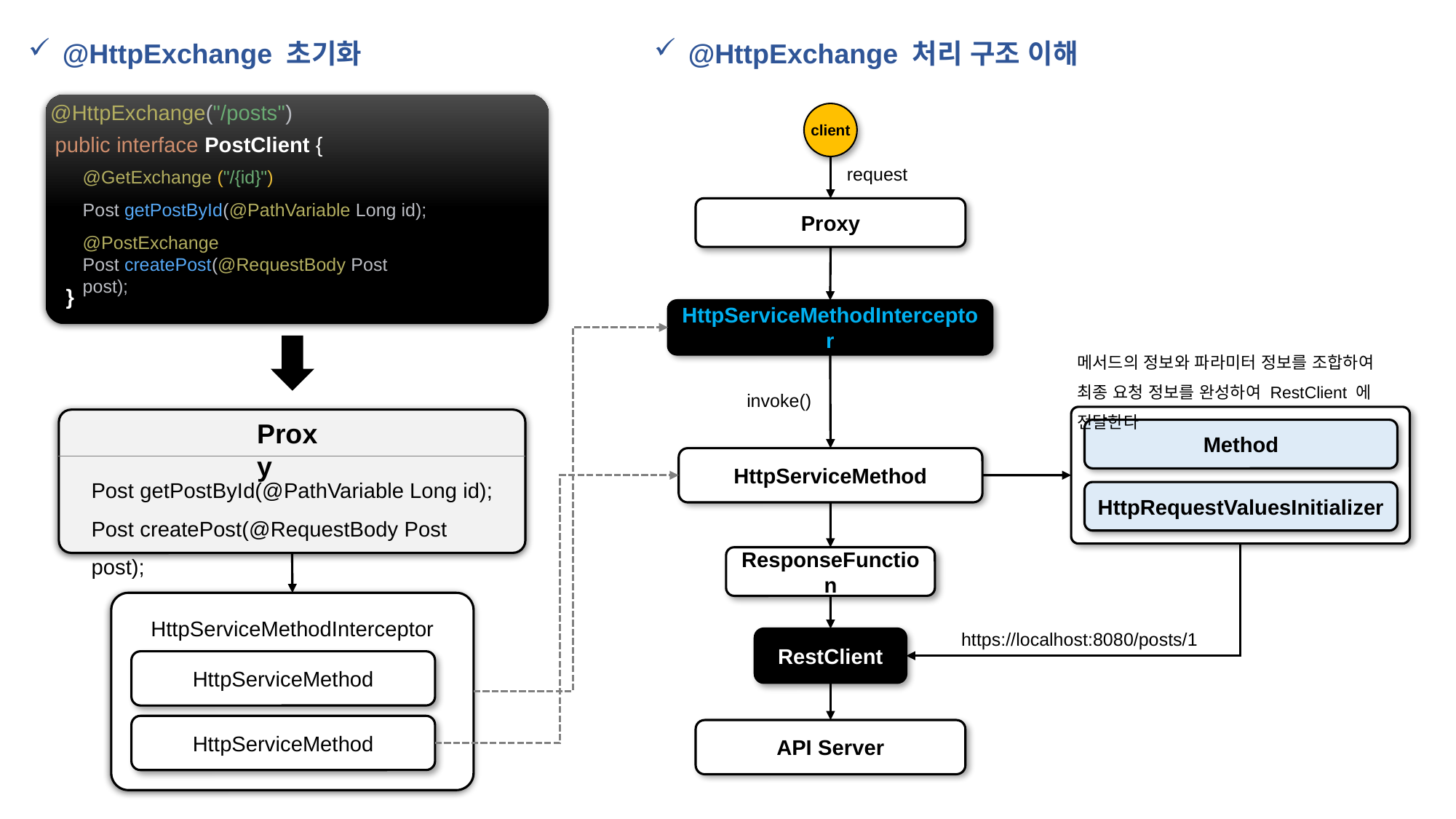

@HttpExchange 초기화
@HttpExchange 처리 구조 이해
@HttpExchange("/posts")

client
public interface PostClient {
request
@GetExchange ("/{id}")
Post getPostById(@PathVariable Long id);
Proxy
@PostExchange
Post createPost(@RequestBody Post post);
}
HttpServiceMethodInterceptor

메서드의 정보와 파라미터 정보를 조합하여 최종 요청 정보를 완성하여 RestClient 에 전달한다
invoke()

Proxy
Method
HttpServiceMethod
Post getPostById(@PathVariable Long id);
Post createPost(@RequestBody Post post);
HttpRequestValuesInitializer
ResponseFunction
HttpServiceMethodInterceptor

https://localhost:8080/posts/1
RestClient
HttpServiceMethod
HttpServiceMethod
API Server